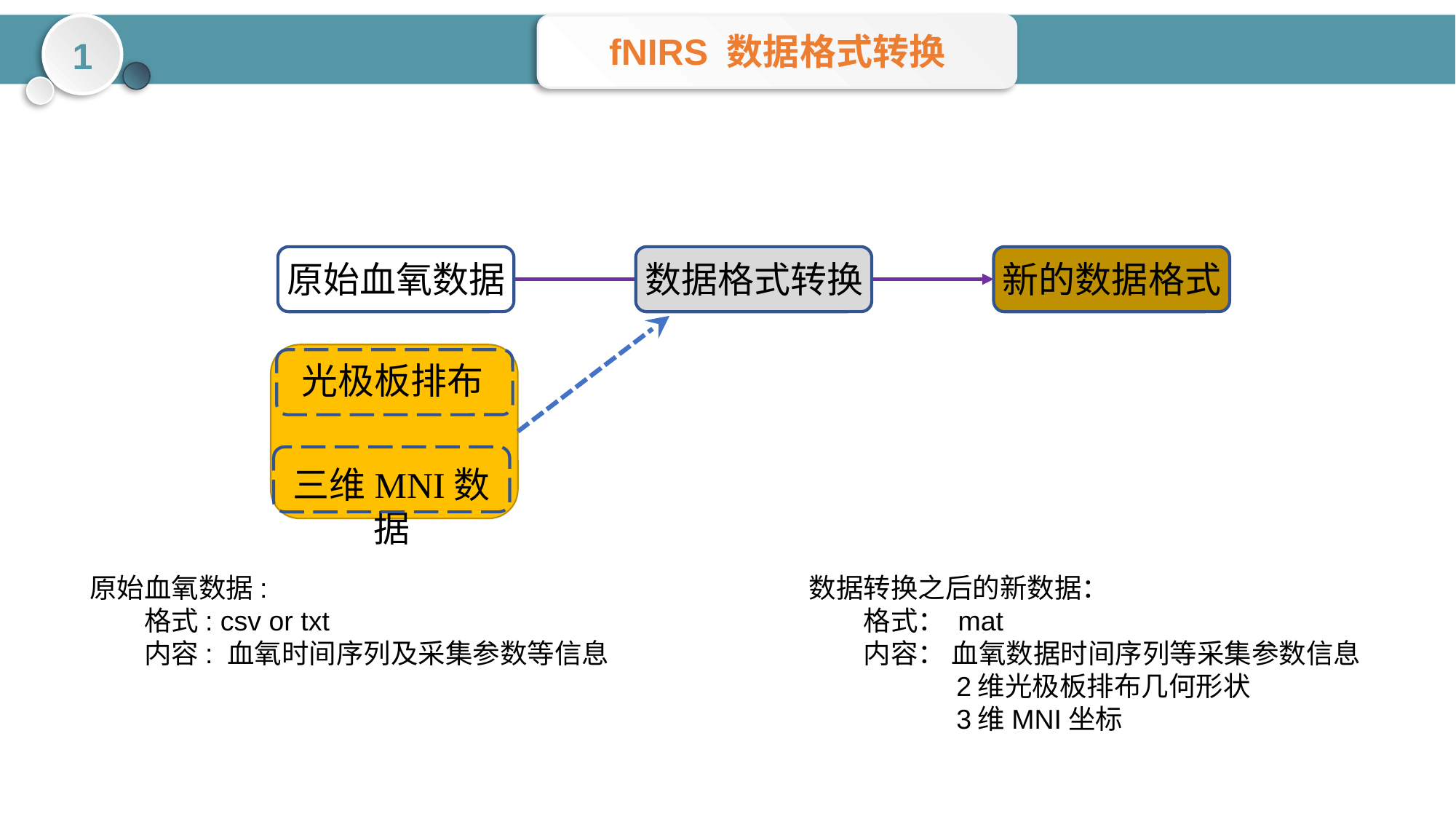

1

fNIRS 数据格式转换

原始血氧数据

数据格式转换

新的数据格式

光极板排布

三维MNI数据
原始血氧数据:
格式: csv or txt
内容: 血氧时间序列及采集参数等信息
数据转换之后的新数据：
格式： mat
内容： 血氧数据时间序列等采集参数信息
     2维光极板排布几何形状
     3维MNI坐标